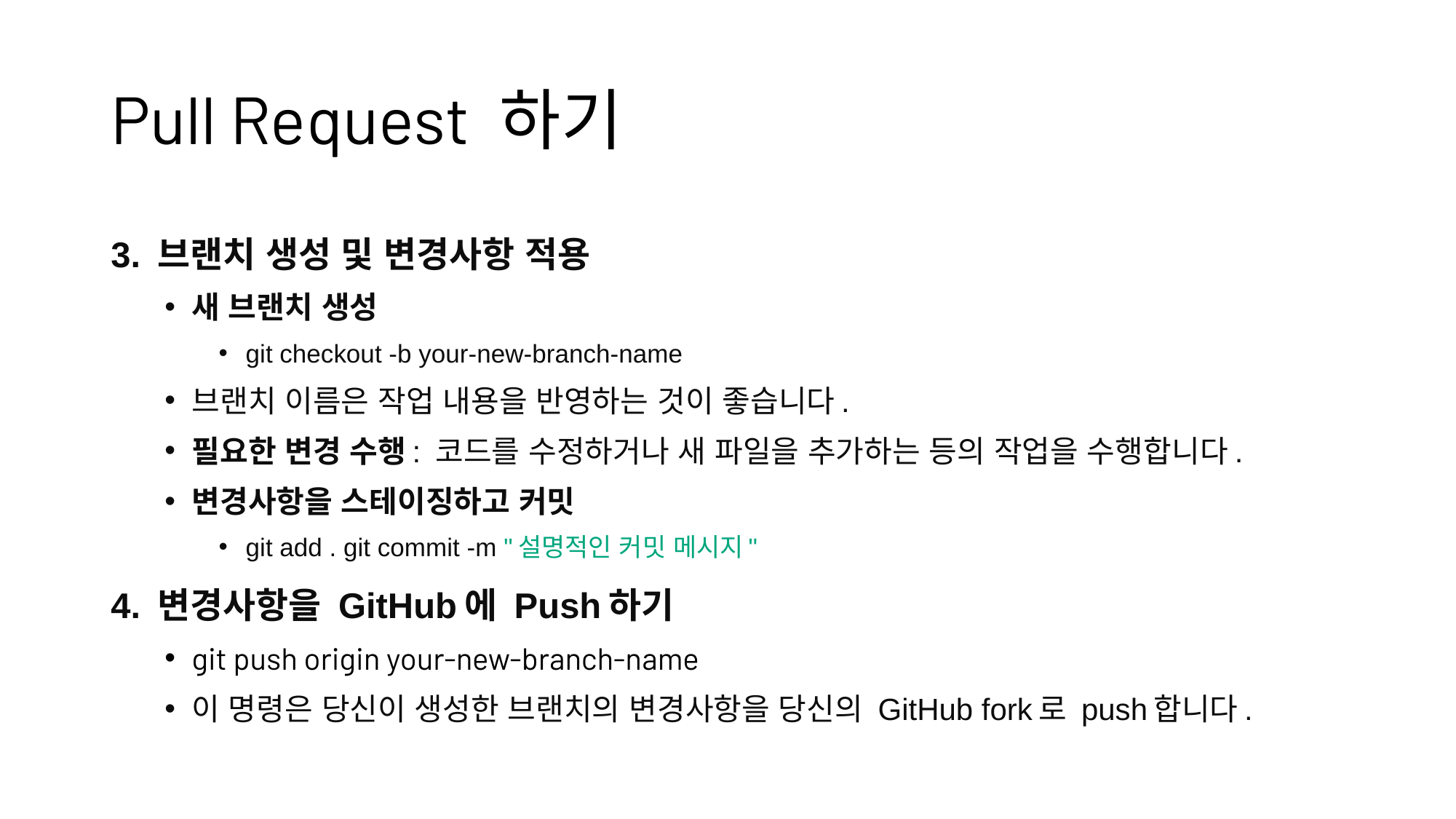

# Pull Request 하기
3. 브랜치 생성 및 변경사항 적용
새 브랜치 생성
git checkout -b your-new-branch-name
브랜치 이름은 작업 내용을 반영하는 것이 좋습니다.
필요한 변경 수행: 코드를 수정하거나 새 파일을 추가하는 등의 작업을 수행합니다.
변경사항을 스테이징하고 커밋
git add . git commit -m "설명적인 커밋 메시지"
4. 변경사항을 GitHub에 Push하기
git push origin your-new-branch-name
이 명령은 당신이 생성한 브랜치의 변경사항을 당신의 GitHub fork로 push합니다.